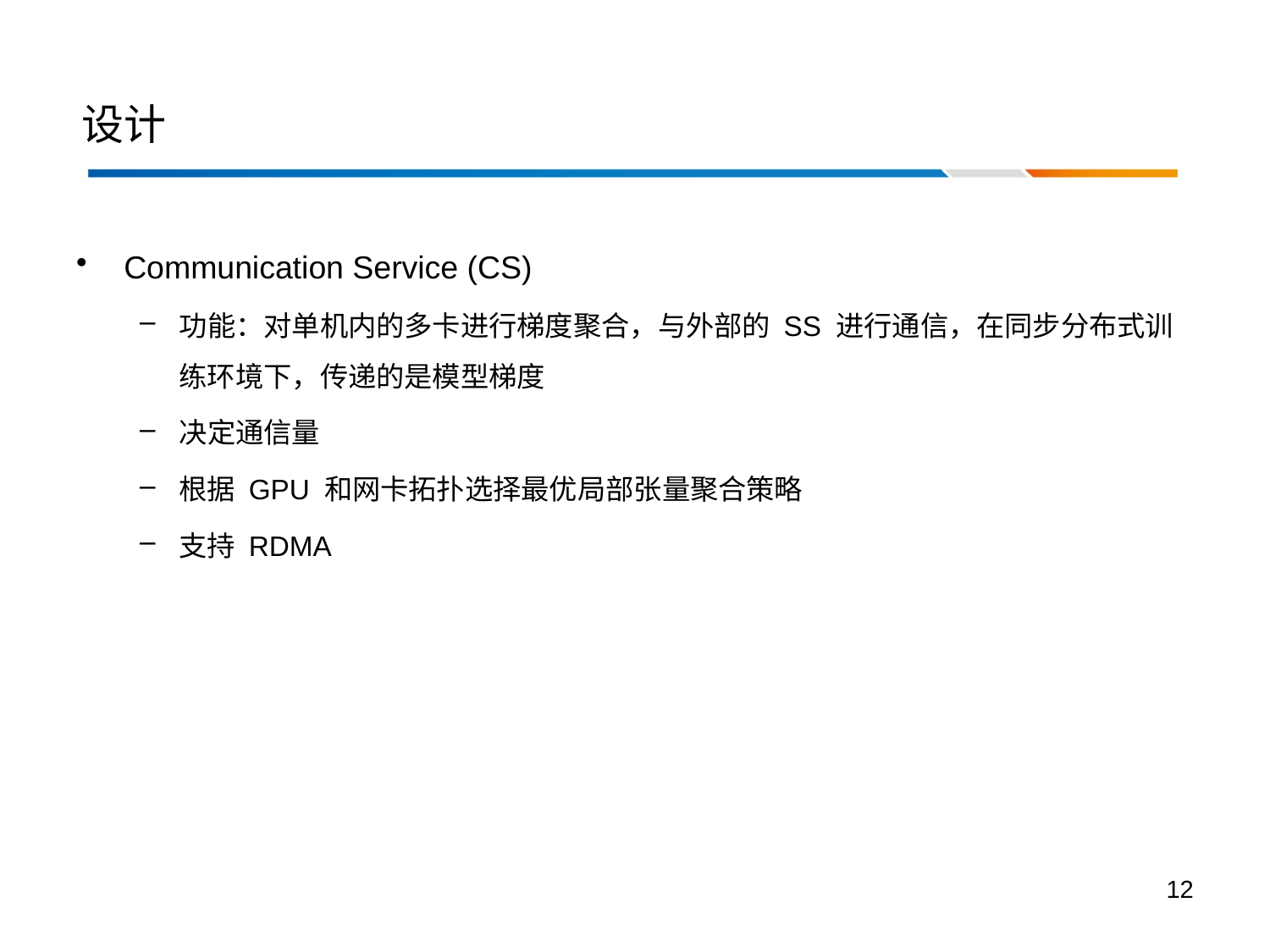

# 设计
Communication Service (CS)
功能：对单机内的多卡进行梯度聚合，与外部的 SS 进行通信，在同步分布式训练环境下，传递的是模型梯度
决定通信量
根据 GPU 和网卡拓扑选择最优局部张量聚合策略
支持 RDMA
12